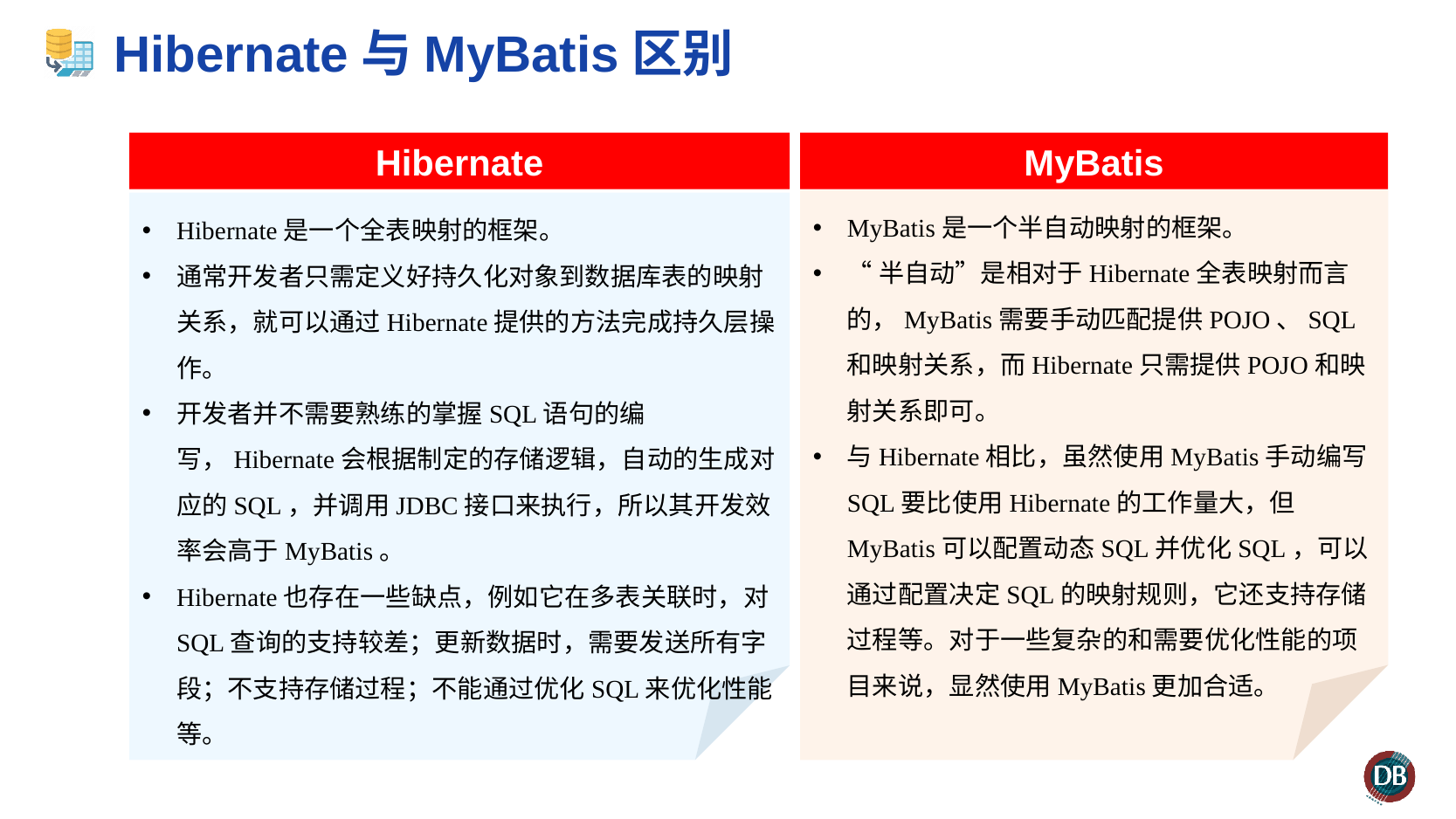

# Hibernate与MyBatis区别
MyBatis
Hibernate
MyBatis是一个半自动映射的框架。
“半自动”是相对于Hibernate全表映射而言的，MyBatis需要手动匹配提供POJO、SQL和映射关系，而Hibernate只需提供POJO和映射关系即可。
与Hibernate相比，虽然使用MyBatis手动编写SQL要比使用Hibernate的工作量大，但MyBatis可以配置动态SQL并优化SQL，可以通过配置决定SQL的映射规则，它还支持存储过程等。对于一些复杂的和需要优化性能的项目来说，显然使用MyBatis更加合适。
Hibernate是一个全表映射的框架。
通常开发者只需定义好持久化对象到数据库表的映射关系，就可以通过Hibernate提供的方法完成持久层操作。
开发者并不需要熟练的掌握SQL语句的编写，Hibernate会根据制定的存储逻辑，自动的生成对应的SQL，并调用JDBC接口来执行，所以其开发效率会高于MyBatis。
Hibernate也存在一些缺点，例如它在多表关联时，对SQL查询的支持较差；更新数据时，需要发送所有字段；不支持存储过程；不能通过优化SQL来优化性能等。